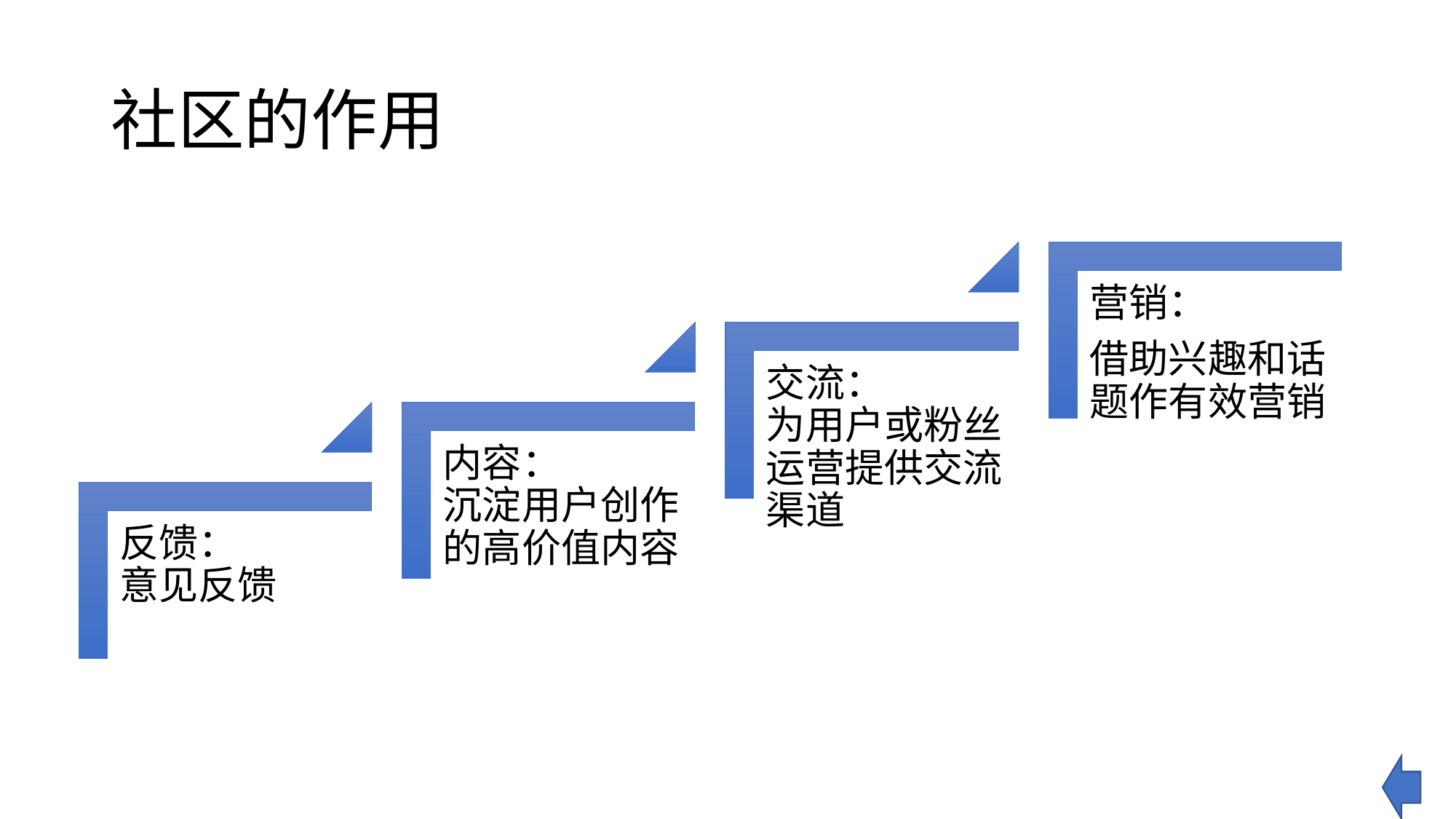

# 社区的作用
反馈：
意见反馈
内容：
沉淀用户创作的高价值内容
交流：
为用户或粉丝运营提供交流渠道
营销：
借助兴趣和话题作有效营销